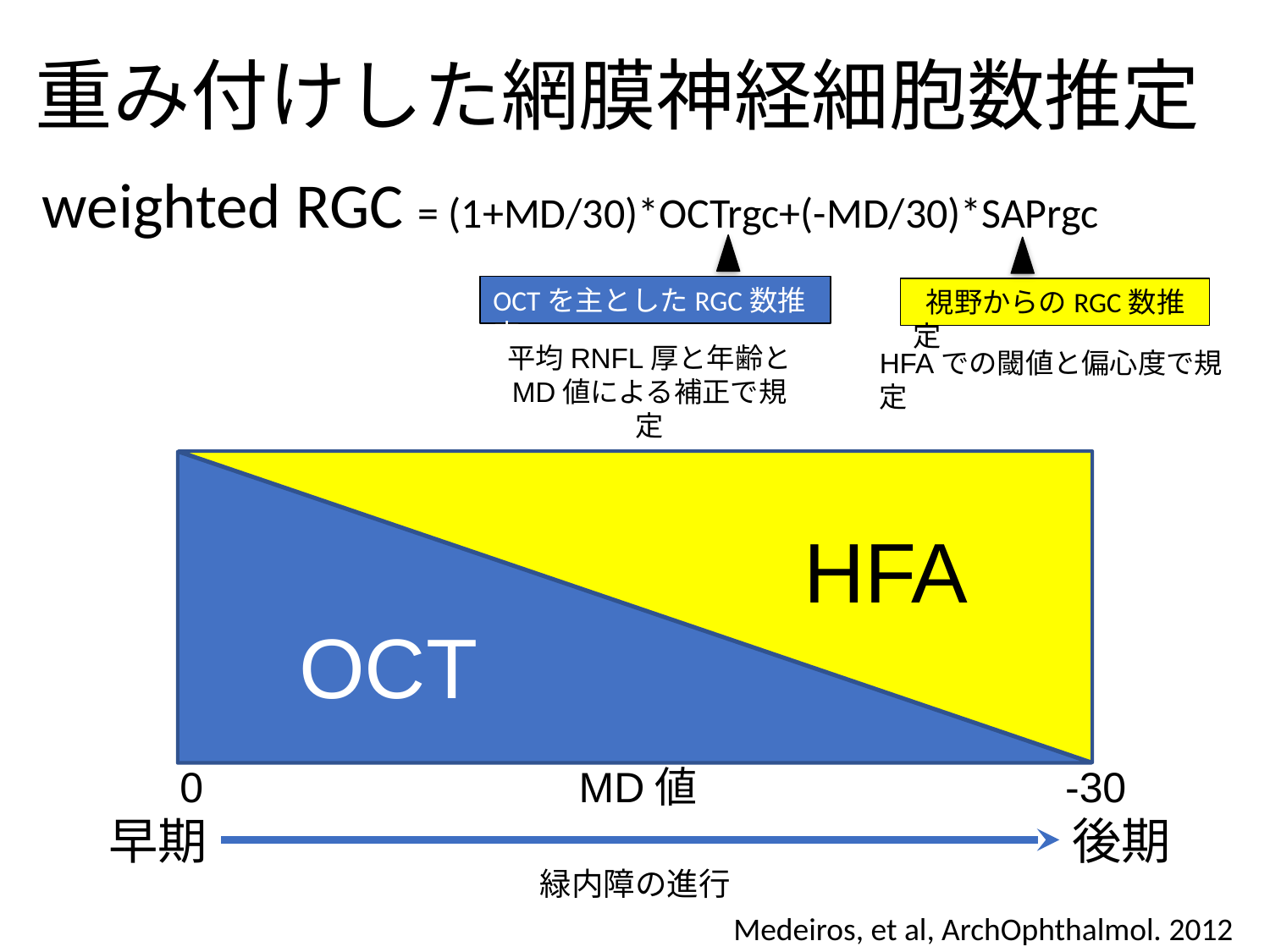

重み付けした網膜神経細胞数推定
weighted RGC = (1+MD/30)*OCTrgc+(-MD/30)*SAPrgc

OCTを主としたRGC数推定
 視野からのRGC数推定
平均RNFL厚と年齢と
MD値による補正で規定
HFAでの閾値と偏心度で規定

HFA
OCT
0
-30
MD値
早期
後期
緑内障の進行
Medeiros, et al, ArchOphthalmol. 2012